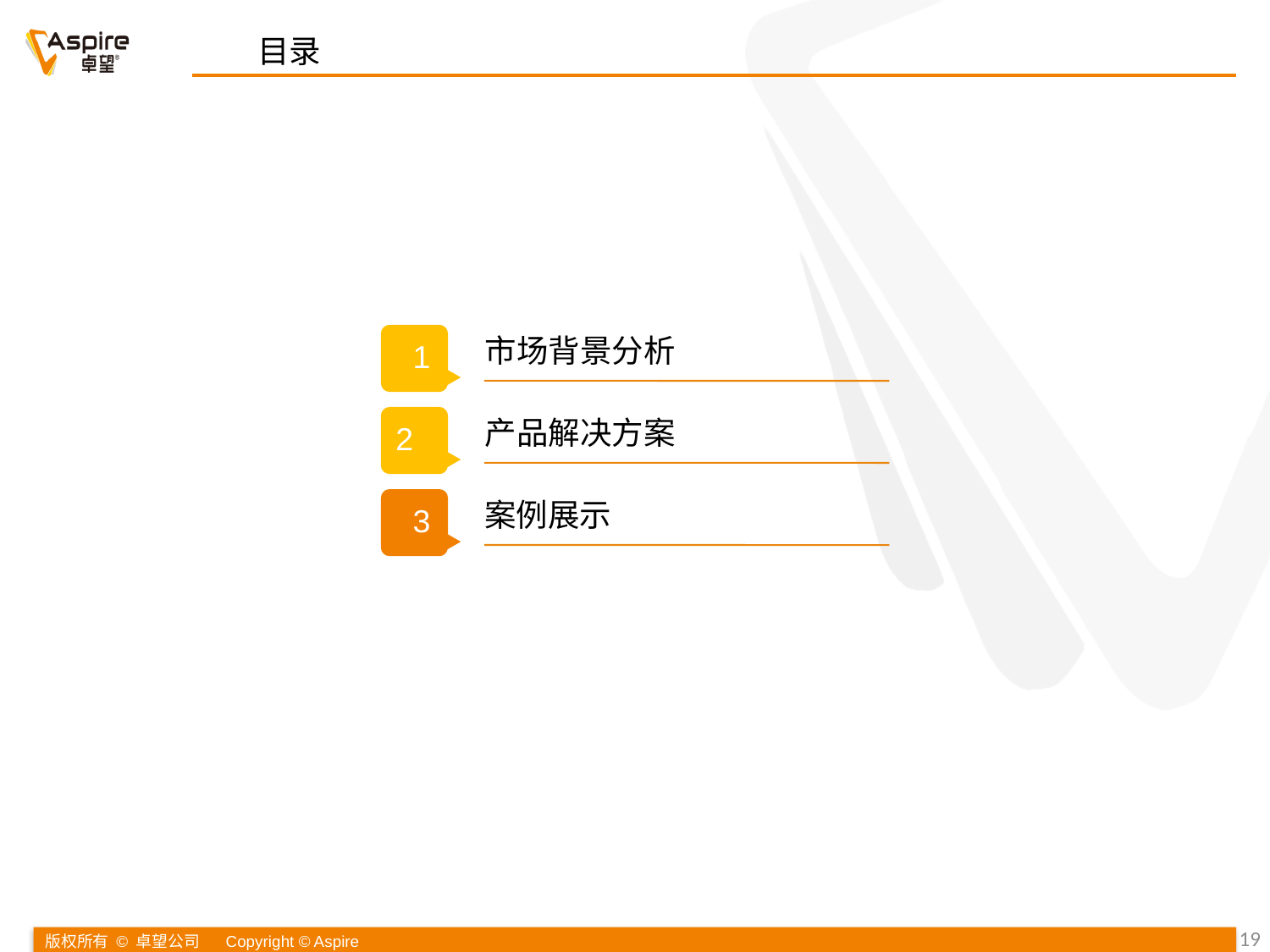

目录

市场背景分析
1

产品解决方案
2

案例展示
3

19